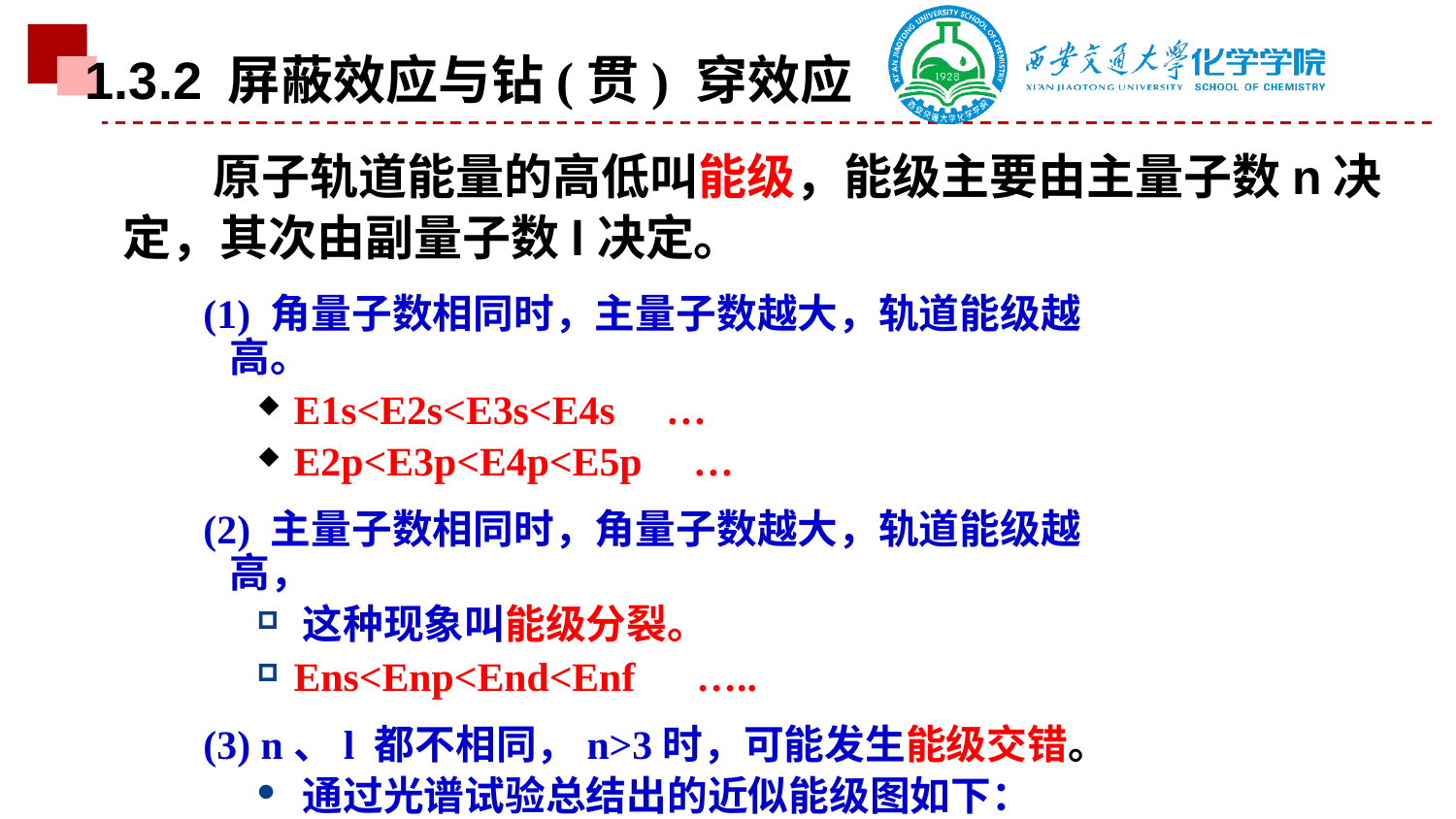

1.3.2 屏蔽效应与钻(贯) 穿效应
     原子轨道能量的高低叫能级，能级主要由主量子数n决定，其次由副量子数l决定。

(1) 角量子数相同时，主量子数越大，轨道能级越高。
 E1s<E2s<E3s<E4s     …
 E2p<E3p<E4p<E5p     …
(2) 主量子数相同时，角量子数越大，轨道能级越高，
 这种现象叫能级分裂。
 Ens<Enp<End<Enf      …..
(3) n、l 都不相同，n>3时，可能发生能级交错。
 通过光谱试验总结出的近似能级图如下：